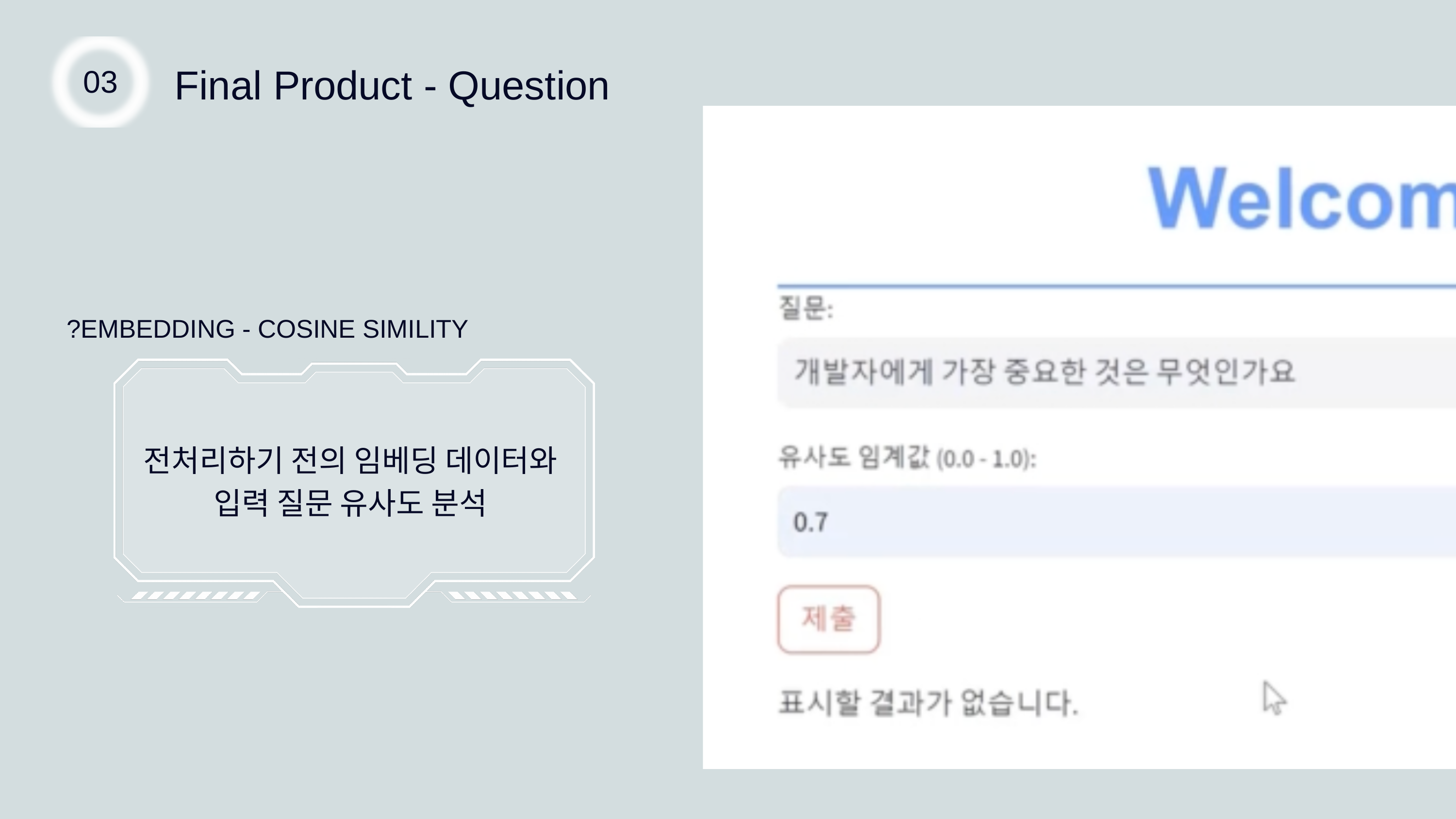

Final Product - Question
03

?EMBEDDING - COSINE SIMILITY

전처리하기 전의 임베딩 데이터와
입력 질문 유사도 분석